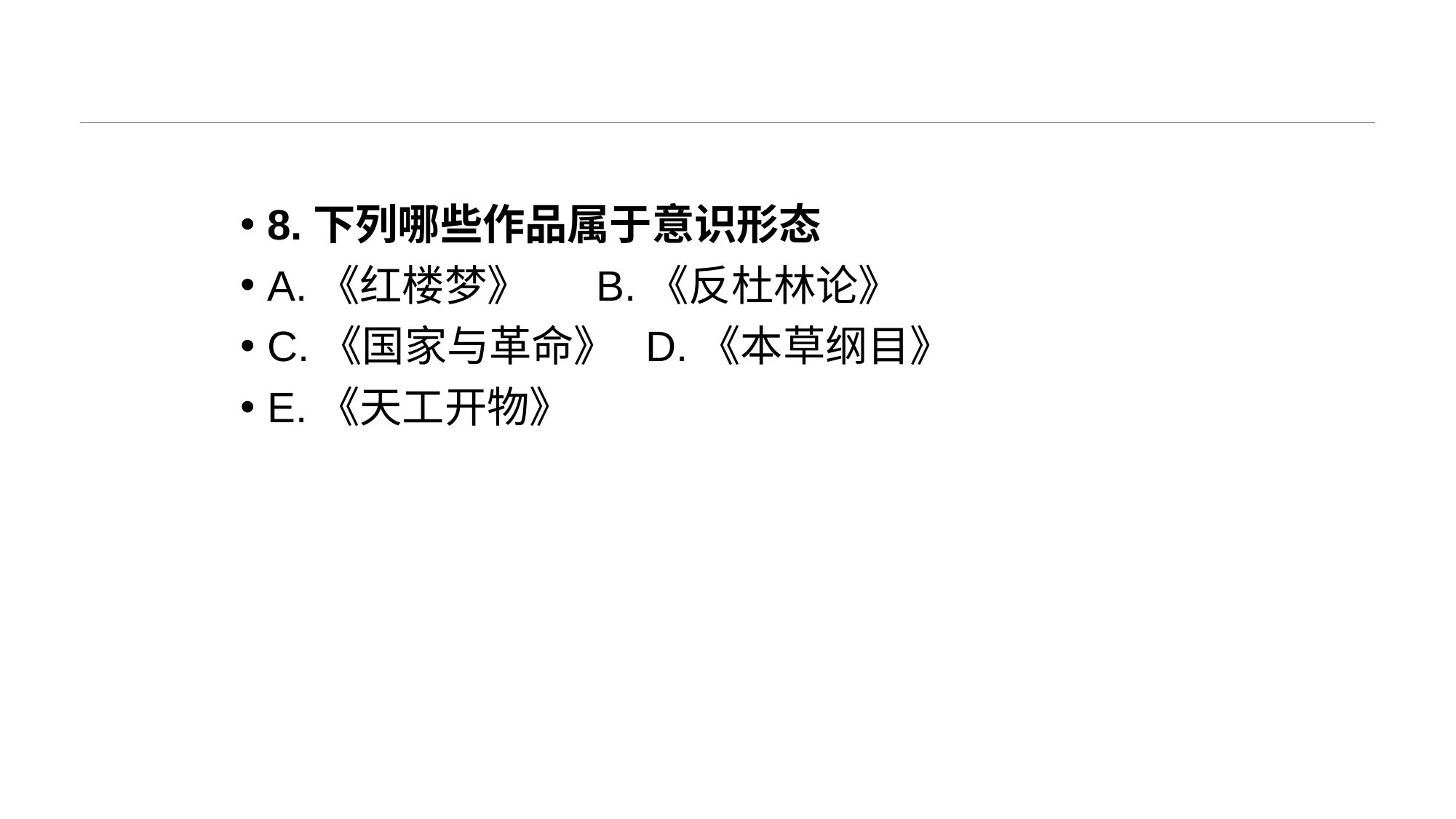

#
8.下列哪些作品属于意识形态
A.《红楼梦》      B.《反杜林论》
C.《国家与革命》  D.《本草纲目》
E.《天工开物》